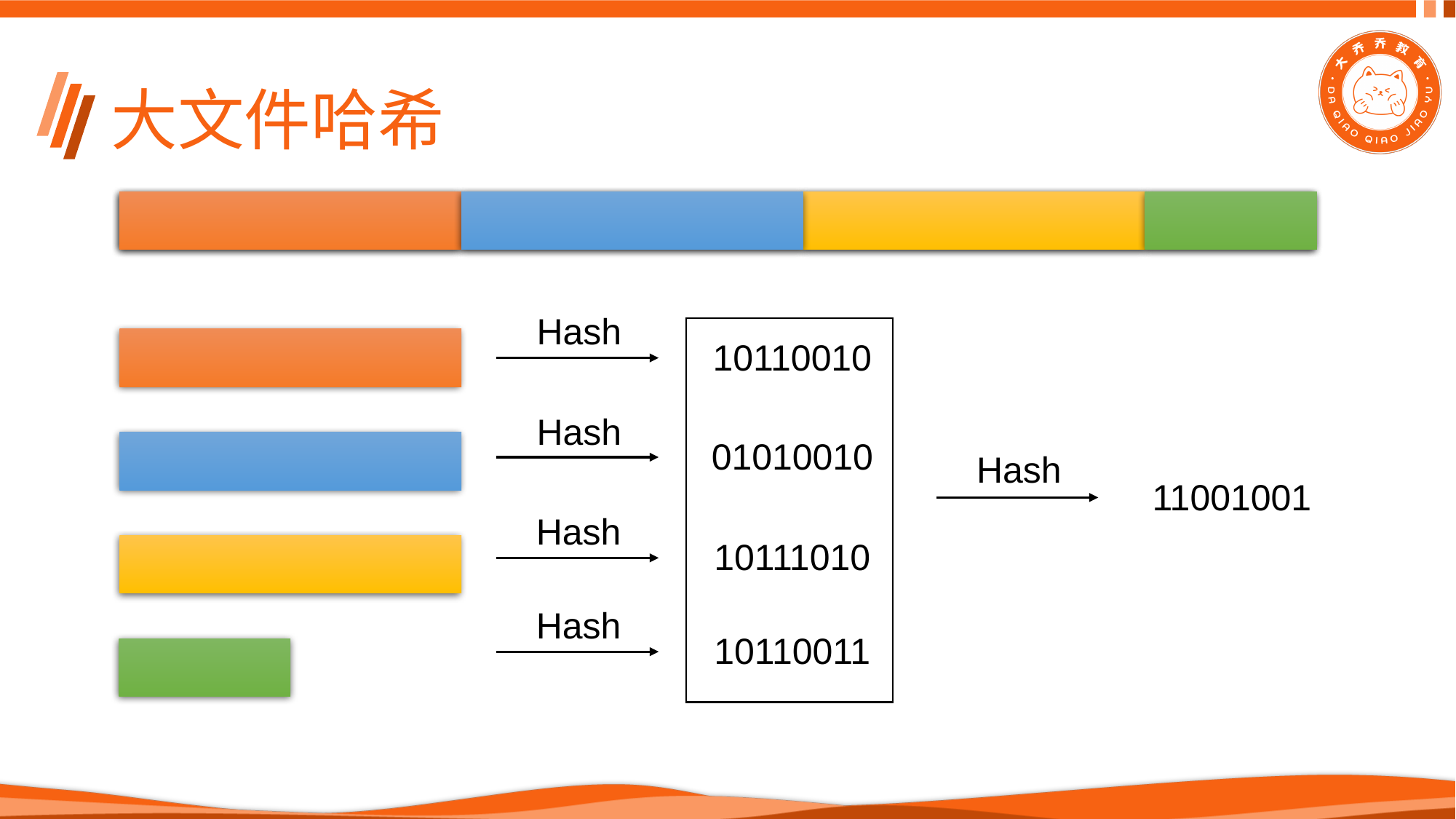

# 大文件哈希

Hash
10110010

Hash
01010010

Hash
11001001
Hash
10111010

Hash
10110011